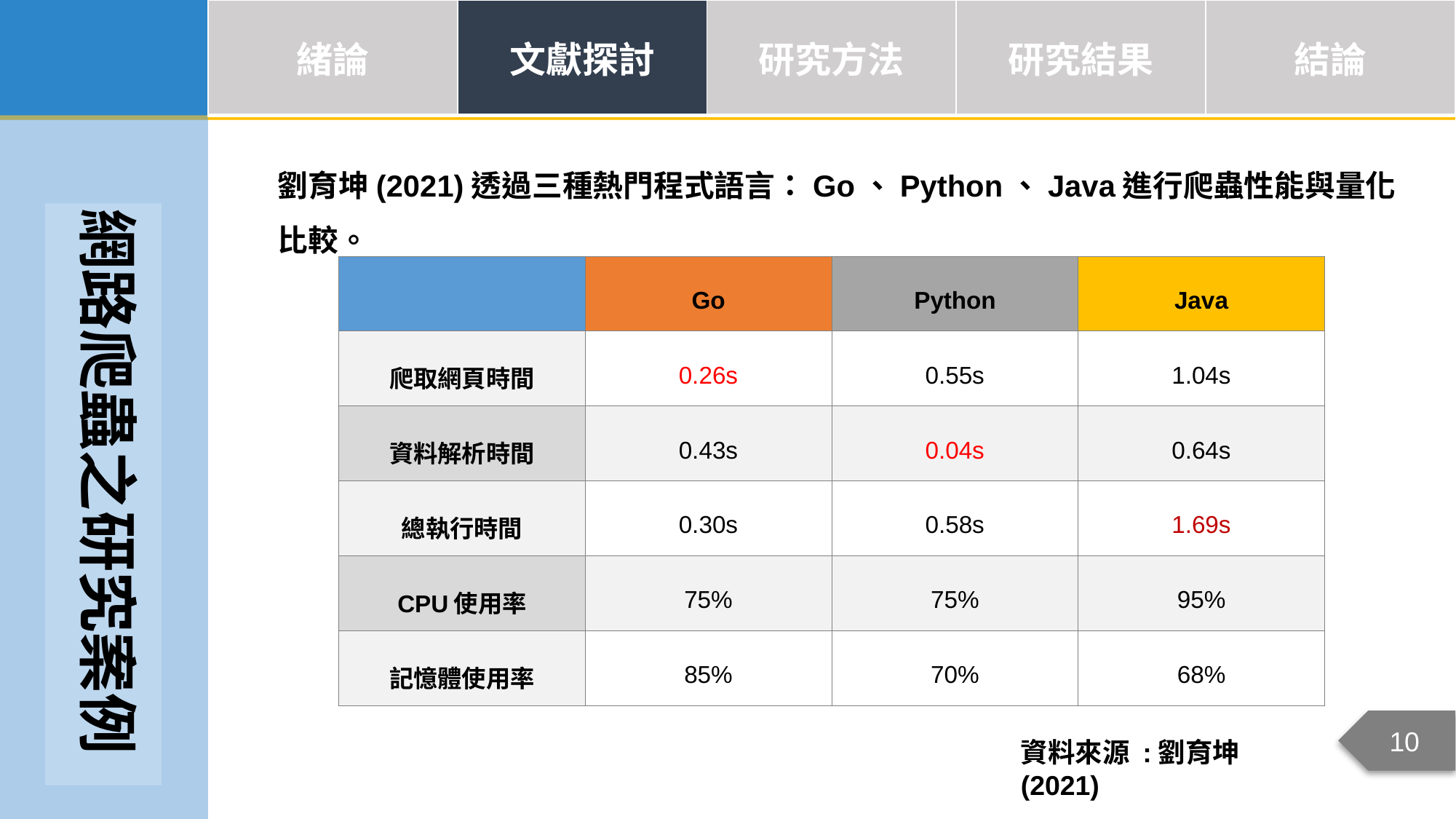

| 緒論 | 文獻探討 | 研究方法 | 研究結果 | 結論 |
| --- | --- | --- | --- | --- |
劉育坤(2021)透過三種熱門程式語言：Go、Python、Java進行爬蟲性能與量化比較。
網路爬蟲之研究案例

|  | Go | Python | Java |
| --- | --- | --- | --- |
| 爬取網頁時間 | 0.26s | 0.55s | 1.04s |
| 資料解析時間 | 0.43s | 0.04s | 0.64s |
| 總執行時間 | 0.30s | 0.58s | 1.69s |
| CPU使用率 | 75% | 75% | 95% |
| 記憶體使用率 | 85% | 70% | 68% |
資料來源 :劉育坤(2021)